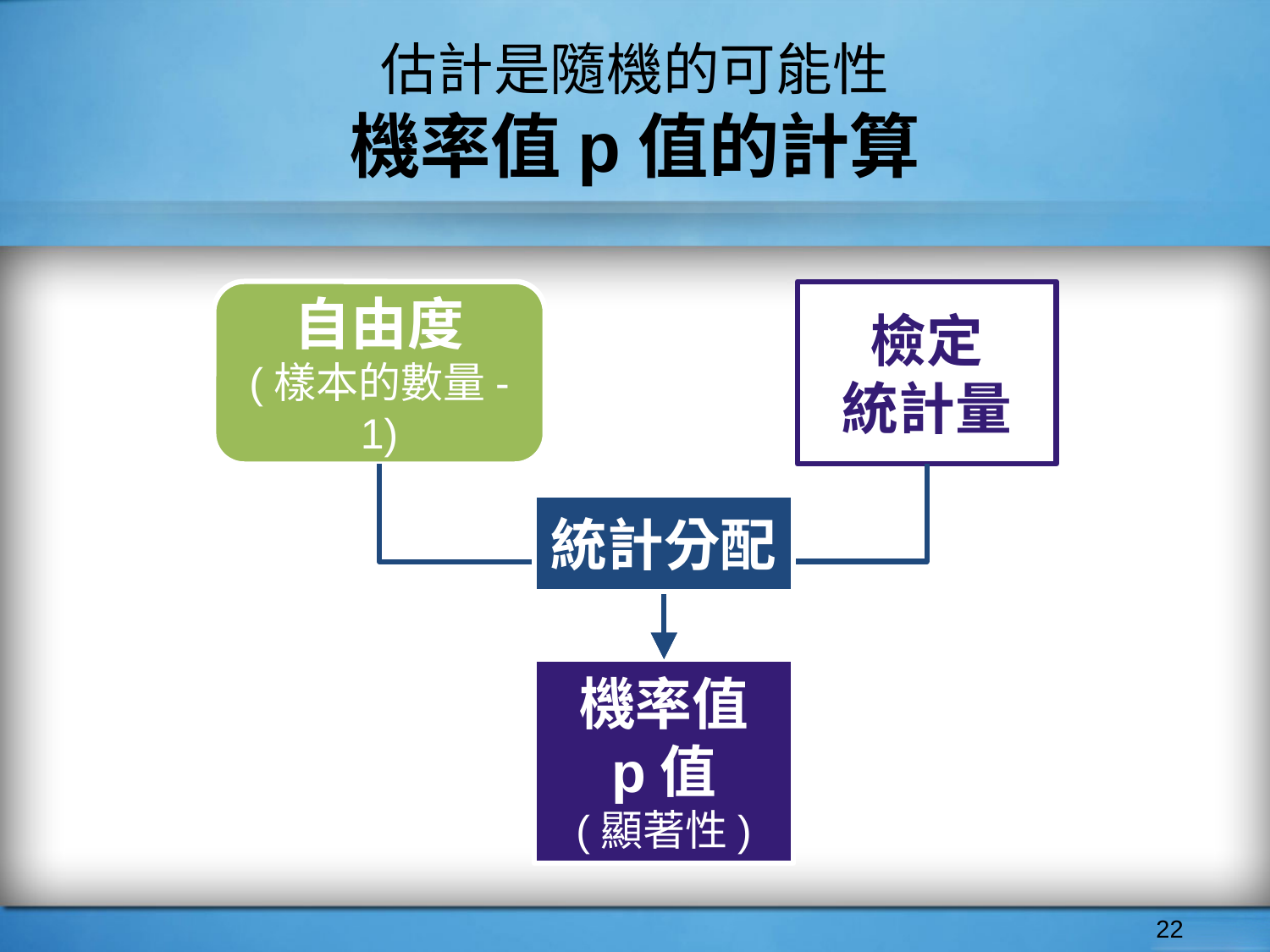

# 估計是隨機的可能性
機率值p值的計算
自由度
(樣本的數量-1)
檢定
統計量
統計分配
機率值
p值
(顯著性)
22